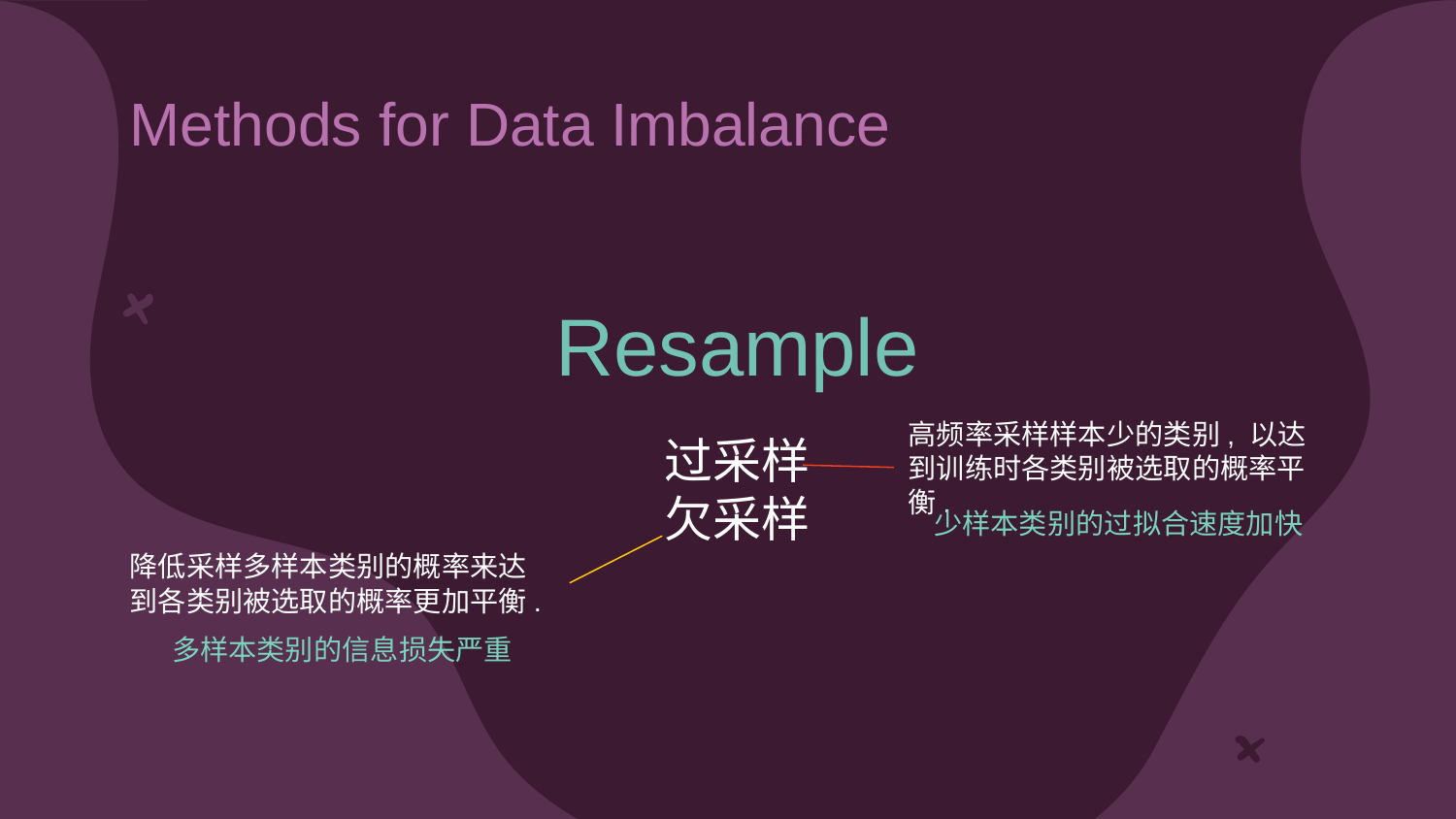

# Methods for Data Imbalance
Resample
高频率采样样本少的类别, 以达到训练时各类别被选取的概率平衡.
Reweight
Others
过采样
欠采样
调整各类别loss权重
调整各类别的margin
调整分类向量的norm
魔改softmax
元学习(out of scope)
迁移
少样本类别的过拟合速度加快
降低采样多样本类别的概率来达到各类别被选取的概率更加平衡.
多样本类别的信息损失严重